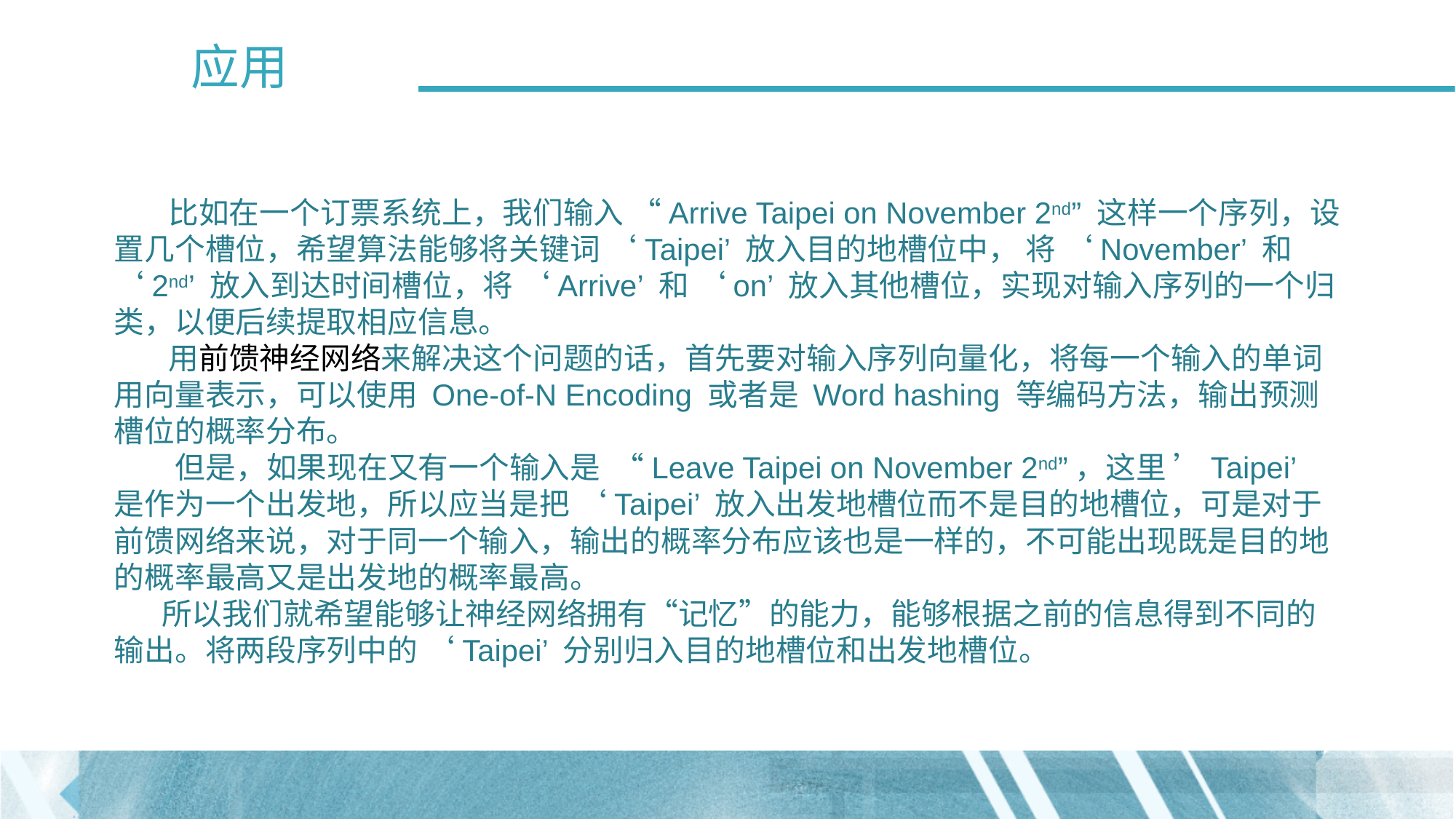

应用

       比如在一个订票系统上，我们输入 “Arrive Taipei on November 2nd” 这样一个序列，设置几个槽位，希望算法能够将关键词 ‘Taipei’ 放入目的地槽位中， 将 ‘November’ 和 ‘2nd’ 放入到达时间槽位，将 ‘Arrive’ 和 ‘on’ 放入其他槽位，实现对输入序列的一个归类，以便后续提取相应信息。
       用前馈神经网络来解决这个问题的话，首先要对输入序列向量化，将每一个输入的单词用向量表示，可以使用 One-of-N Encoding 或者是 Word hashing 等编码方法，输出预测槽位的概率分布。
        但是，如果现在又有一个输入是  “Leave Taipei on November 2nd”，这里 ’Taipei’ 是作为一个出发地，所以应当是把 ‘Taipei’ 放入出发地槽位而不是目的地槽位，可是对于前馈网络来说，对于同一个输入，输出的概率分布应该也是一样的，不可能出现既是目的地的概率最高又是出发地的概率最高。
      所以我们就希望能够让神经网络拥有“记忆”的能力，能够根据之前的信息得到不同的输出。将两段序列中的 ‘Taipei’ 分别归入目的地槽位和出发地槽位。